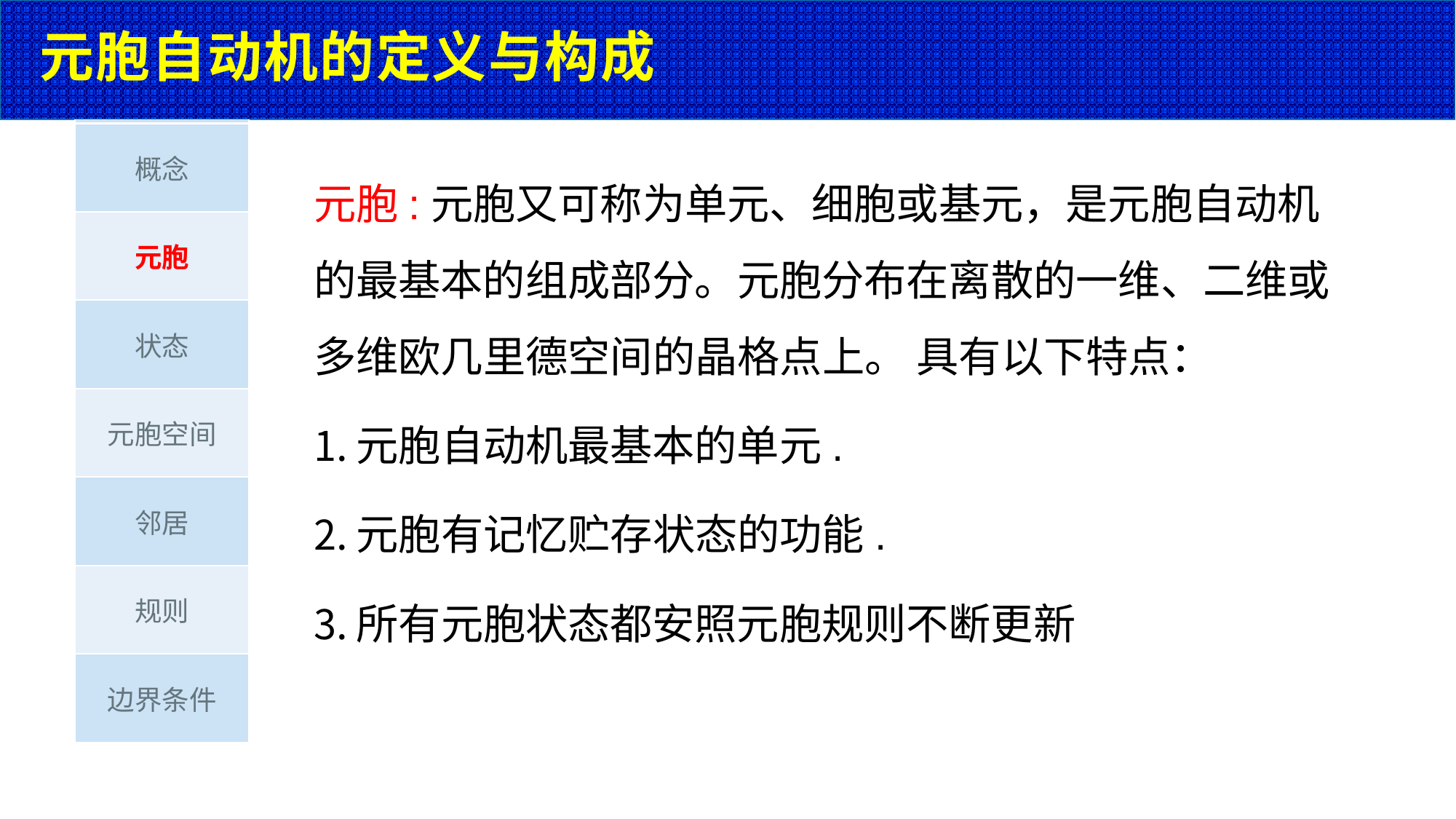

# 元胞自动机的定义与构成
| 概念 |
| --- |
| 元胞 |
| 状态 |
| 元胞空间 |
| 邻居 |
| 规则 |
| 边界条件 |

元胞:元胞又可称为单元、细胞或基元，是元胞自动机 的最基本的组成部分。元胞分布在离散的一维、二维或 多维欧几里德空间的晶格点上。 具有以下特点：

元胞自动机最基本的单元.

元胞有记忆贮存状态的功能.

所有元胞状态都安照元胞规则不断更新